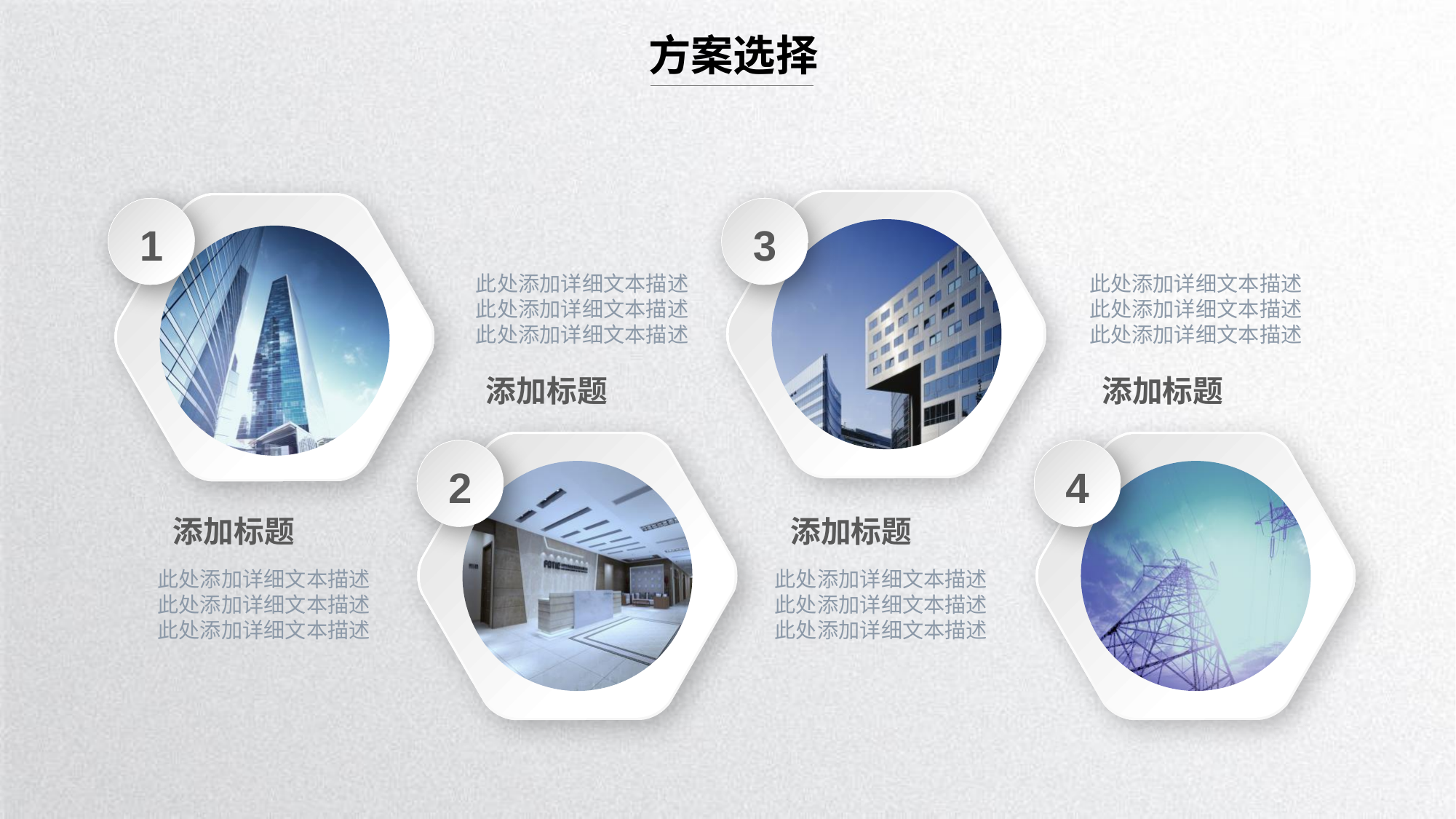

方案选择

1

3
此处添加详细文本描述此处添加详细文本描述此处添加详细文本描述
此处添加详细文本描述此处添加详细文本描述此处添加详细文本描述
添加标题
添加标题

2

4
添加标题
添加标题
此处添加详细文本描述此处添加详细文本描述此处添加详细文本描述
此处添加详细文本描述此处添加详细文本描述此处添加详细文本描述